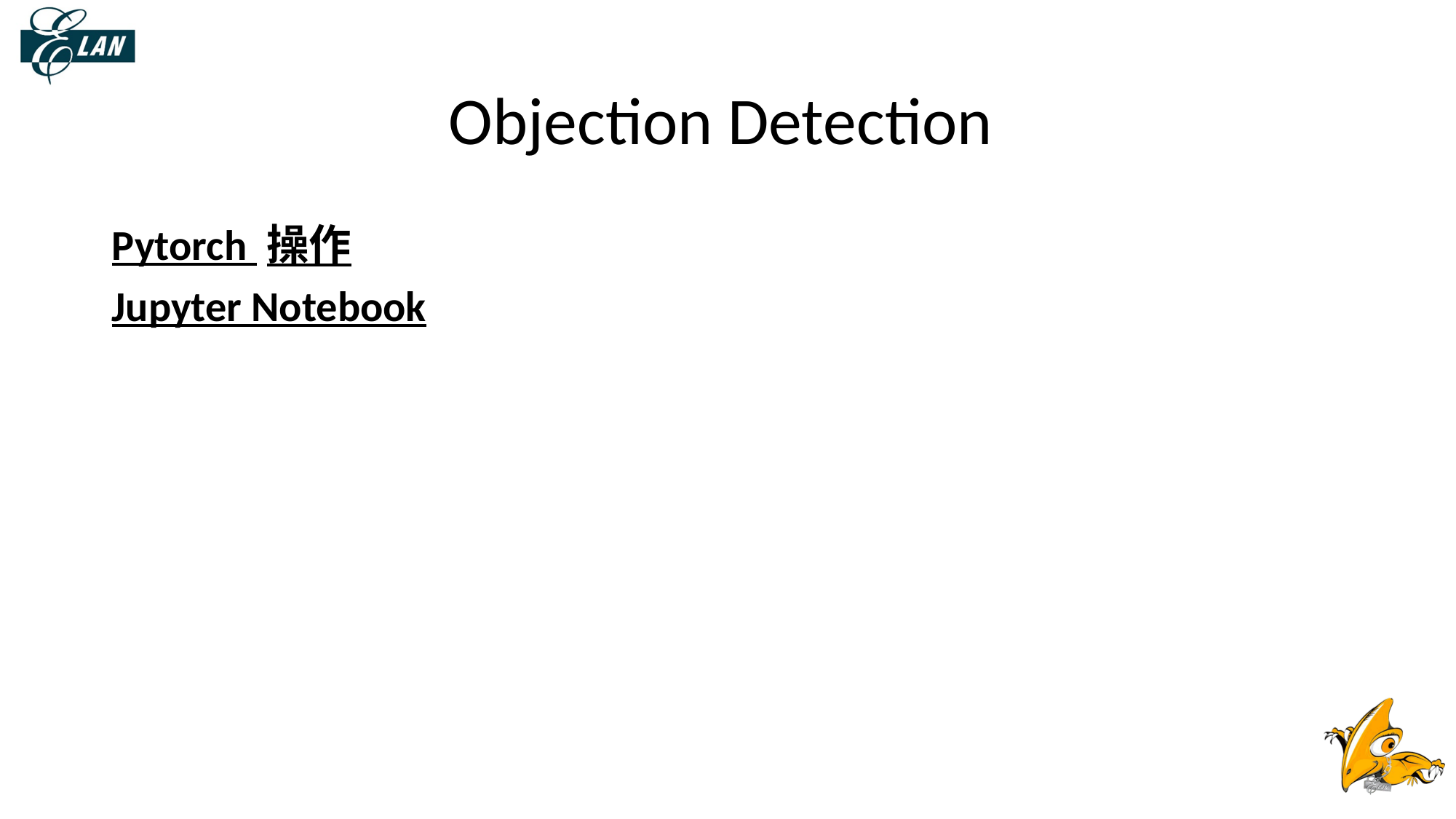

# Objection Detection
Pytorch 操作
Jupyter Notebook